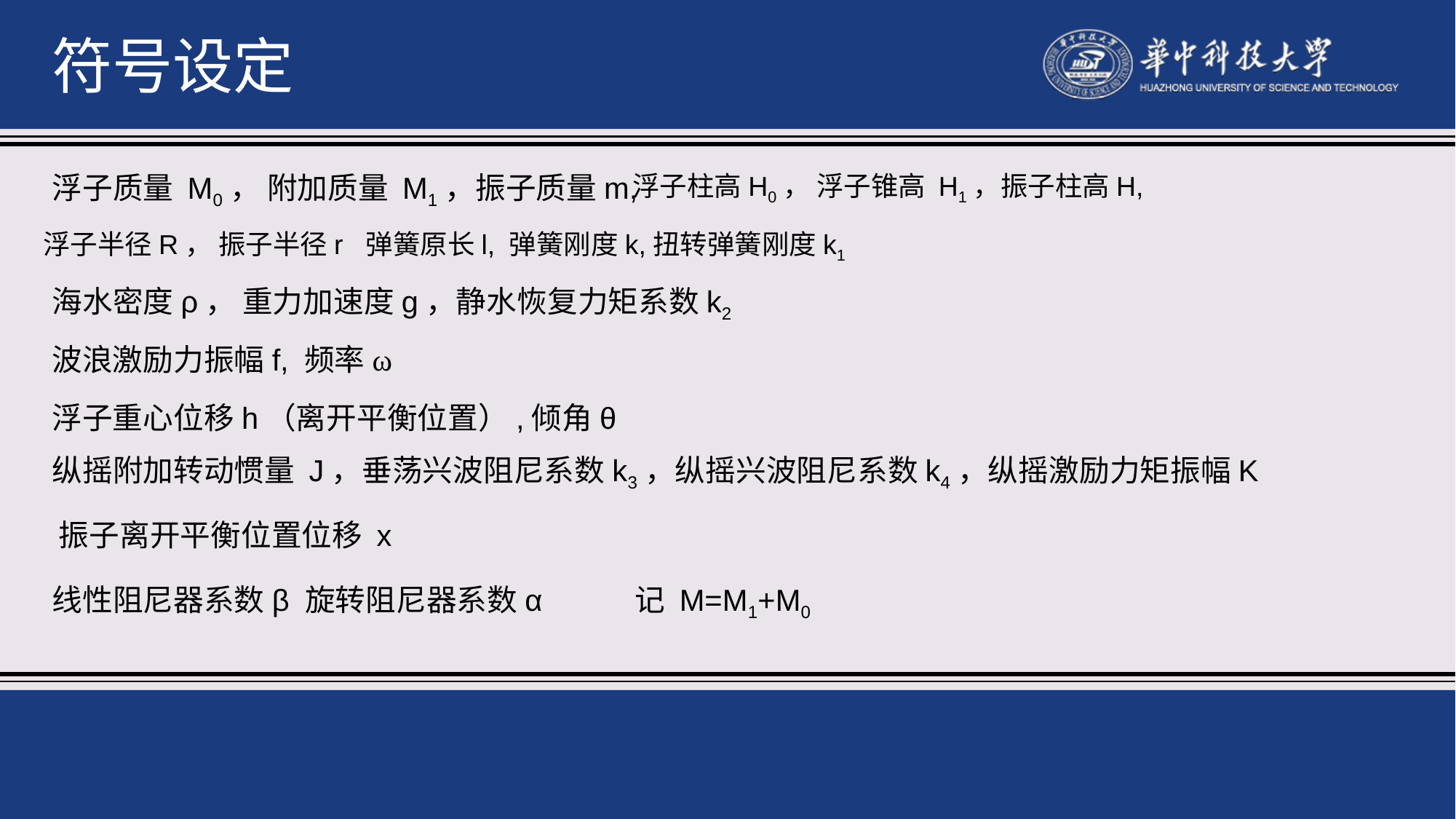

符号设定
浮子质量 M0， 附加质量 M1，振子质量m,
浮子柱高H0， 浮子锥高 H1，振子柱高H,
浮子半径R， 振子半径r
弹簧原长l, 弹簧刚度k,扭转弹簧刚度k1
海水密度ρ， 重力加速度g，静水恢复力矩系数k2
波浪激励力振幅f, 频率ω
浮子重心位移h（离开平衡位置）,倾角θ
纵摇附加转动惯量 J，垂荡兴波阻尼系数k3，纵摇兴波阻尼系数k4，纵摇激励力矩振幅K
振子离开平衡位置位移 x
线性阻尼器系数β 旋转阻尼器系数α
记 M=M1+M0